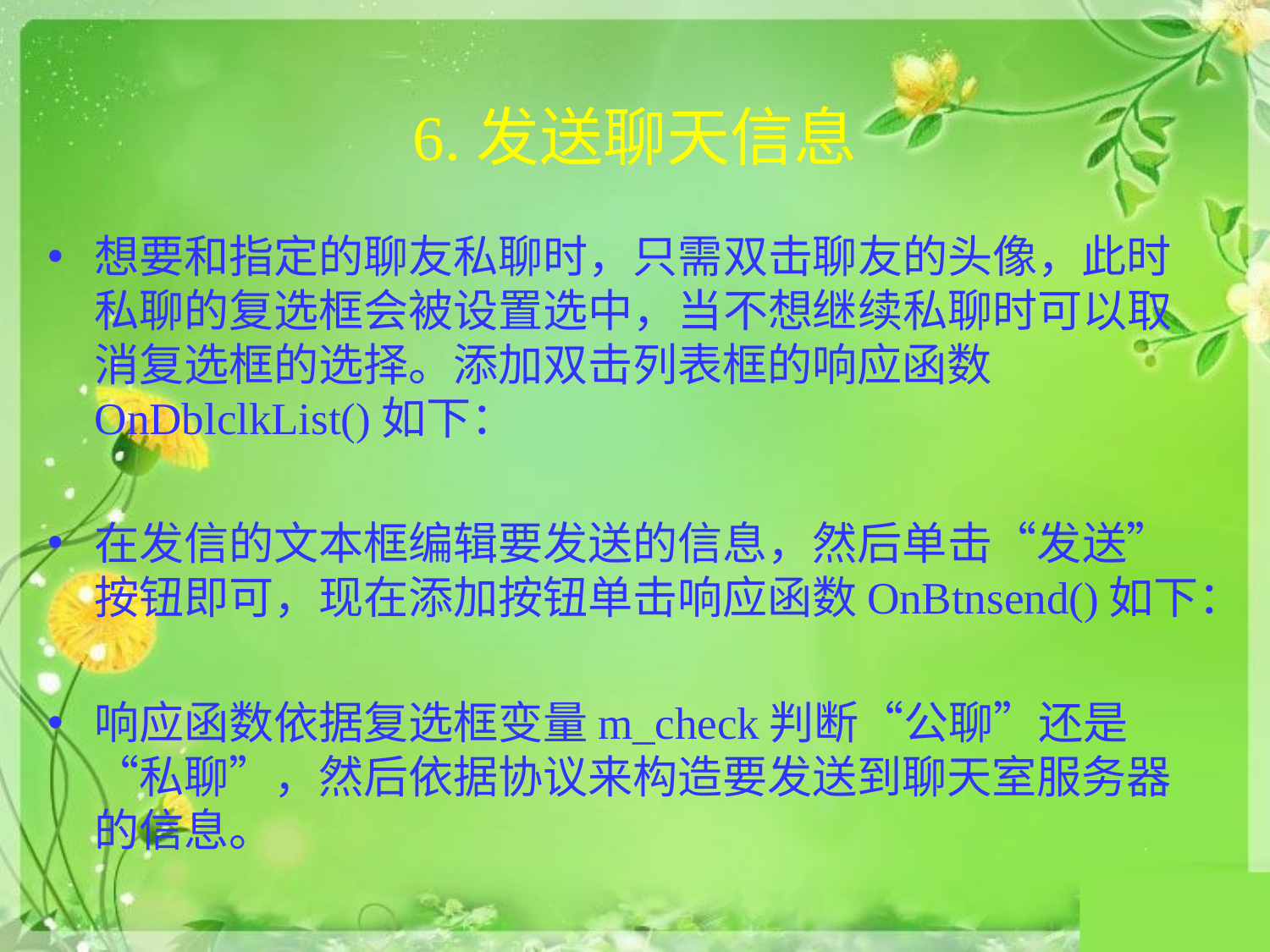

# 6.发送聊天信息
想要和指定的聊友私聊时，只需双击聊友的头像，此时私聊的复选框会被设置选中，当不想继续私聊时可以取消复选框的选择。添加双击列表框的响应函数OnDblclkList()如下：

在发信的文本框编辑要发送的信息，然后单击“发送”按钮即可，现在添加按钮单击响应函数OnBtnsend()如下：

响应函数依据复选框变量m_check判断“公聊”还是“私聊”，然后依据协议来构造要发送到聊天室服务器的信息。